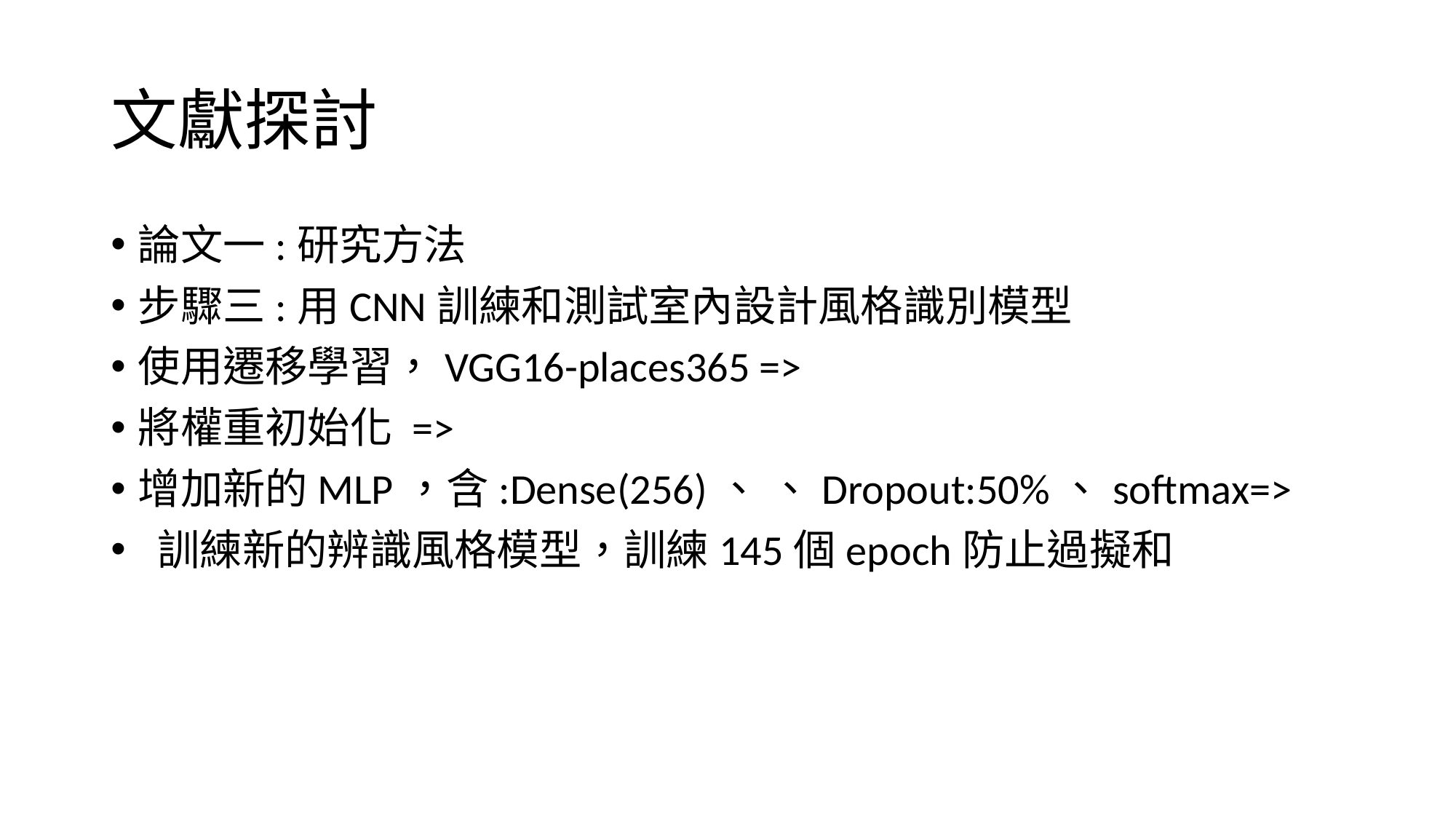

# 文獻探討
論文一:研究方法
步驟三:用CNN訓練和測試室內設計風格識別模型
使用遷移學習，VGG16-places365 =>
將權重初始化 =>
增加新的MLP，含:Dense(256)、 、Dropout:50%、softmax=>
 訓練新的辨識風格模型，訓練145個epoch防止過擬和